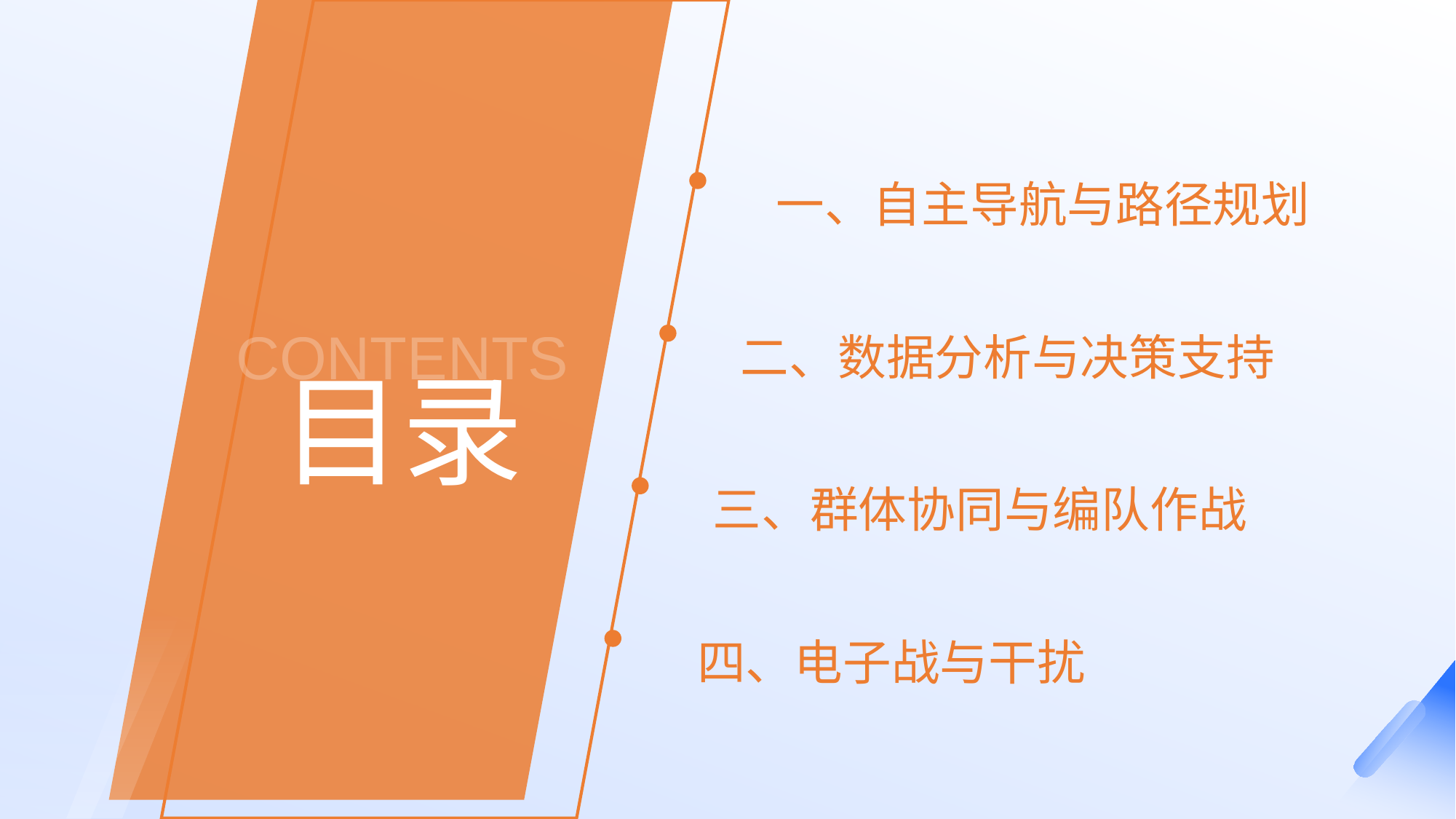

一、自主导航与路径规划

二、数据分析与决策支持
CONTENTS

目录
三、群体协同与编队作战

四、电子战与干扰